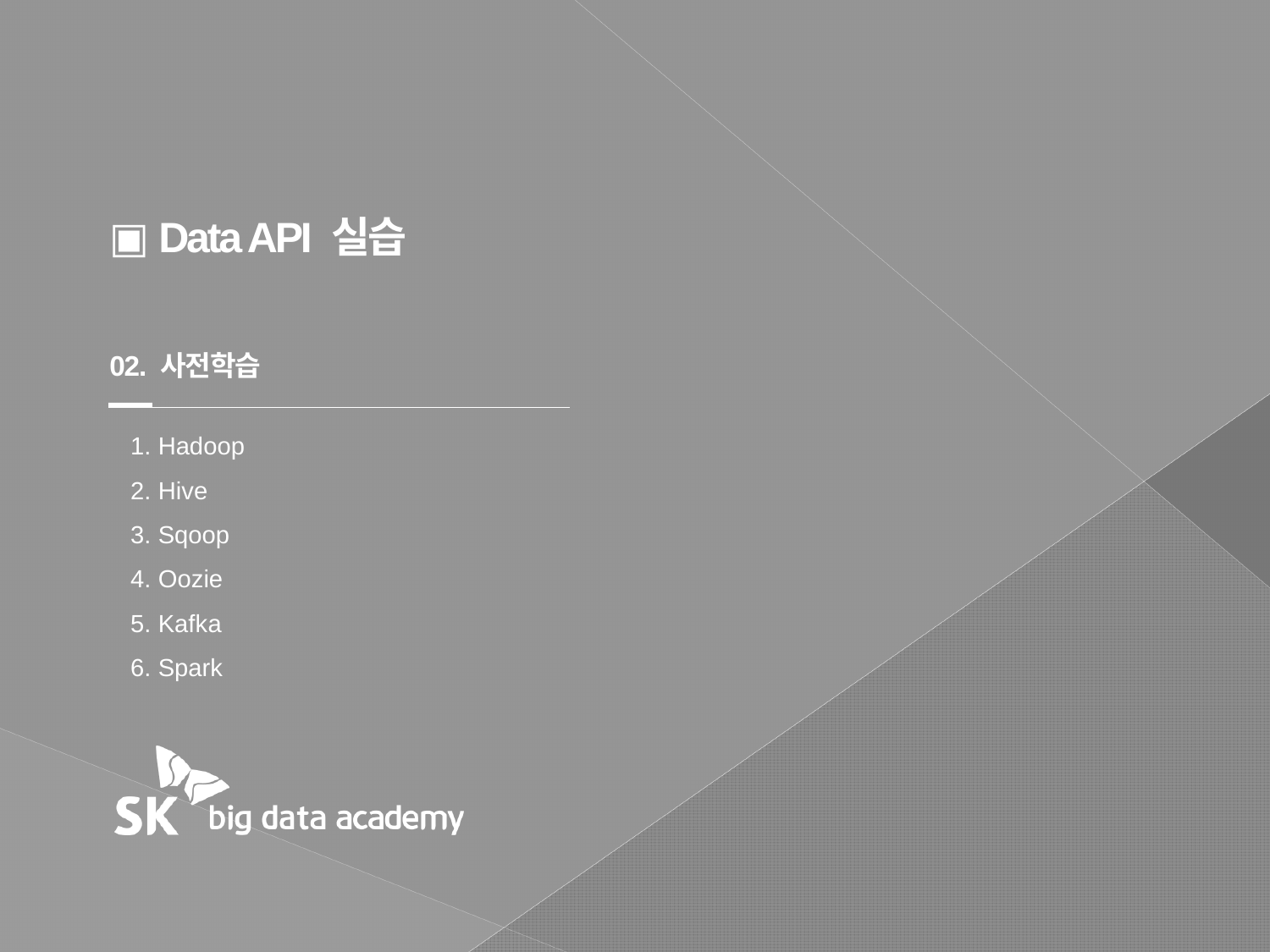

▣ Data API 실습
02. 사전학습
   1. Hadoop
   2. Hive
   3. Sqoop
   4. Oozie
   5. Kafka
   6. Spark